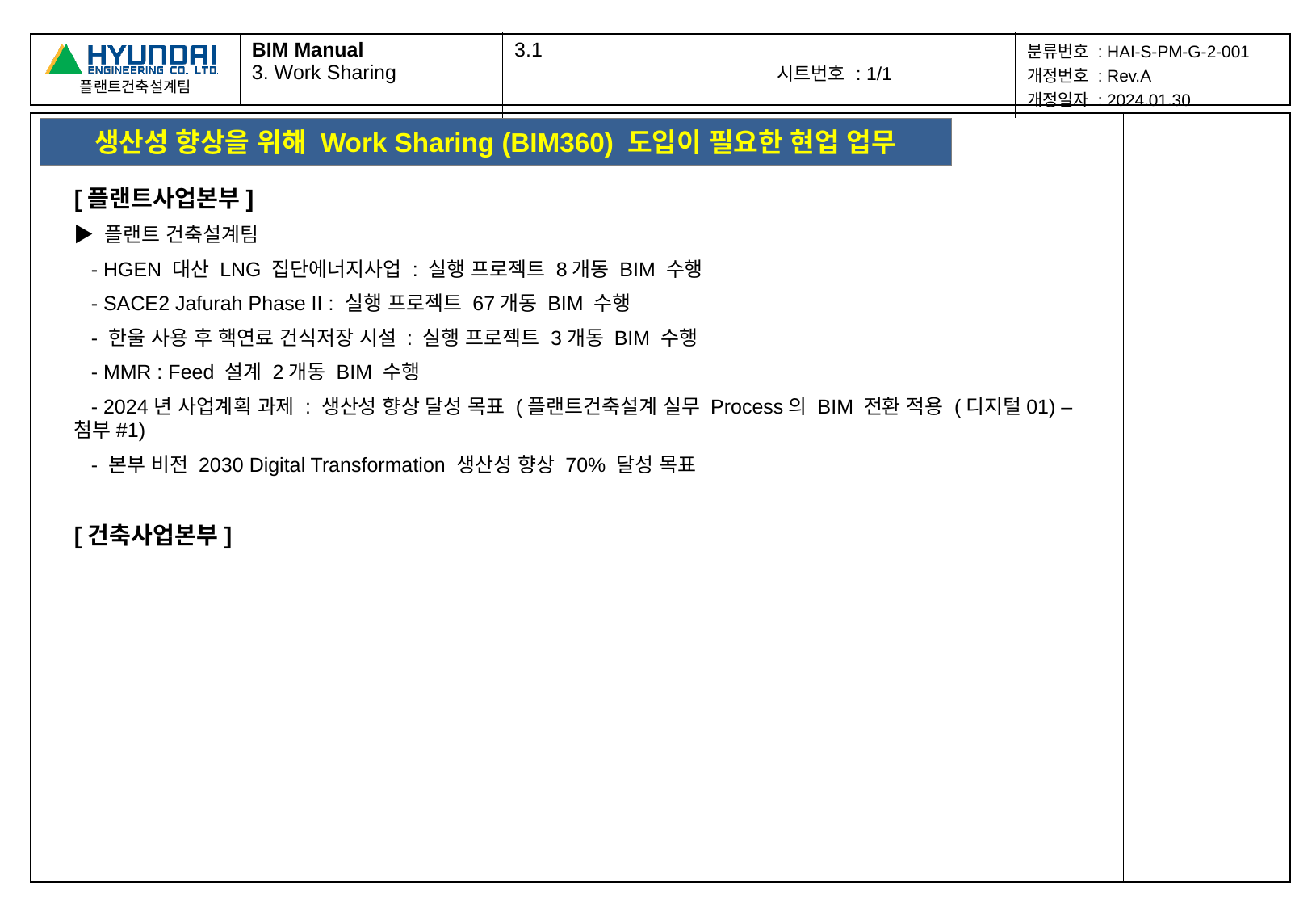

| BIM Manual 3. Work Sharing | 3.1 | 시트번호 : 1/1 | 분류번호 : HAI-S-PM-G-2-001 개정번호 : Rev.A 개정일자 : 2024.01.30 |
| --- | --- | --- | --- |
|  |  |
| --- | --- |
생산성 향상을 위해 Work Sharing (BIM360) 도입이 필요한 현업 업무
[플랜트사업본부]
▶ 플랜트 건축설계팀
   - HGEN 대산 LNG 집단에너지사업 : 실행 프로젝트 8개동 BIM 수행
   - SACE2 Jafurah Phase II : 실행 프로젝트 67개동 BIM 수행
   - 한울 사용 후 핵연료 건식저장 시설 : 실행 프로젝트 3개동 BIM 수행
   - MMR : Feed 설계 2개동 BIM 수행
   - 2024년 사업계획 과제 : 생산성 향상 달성 목표 (플랜트건축설계 실무 Process의 BIM 전환 적용 (디지털01) – 첨부#1)
   - 본부 비전 2030 Digital Transformation 생산성 향상 70% 달성 목표

[건축사업본부]